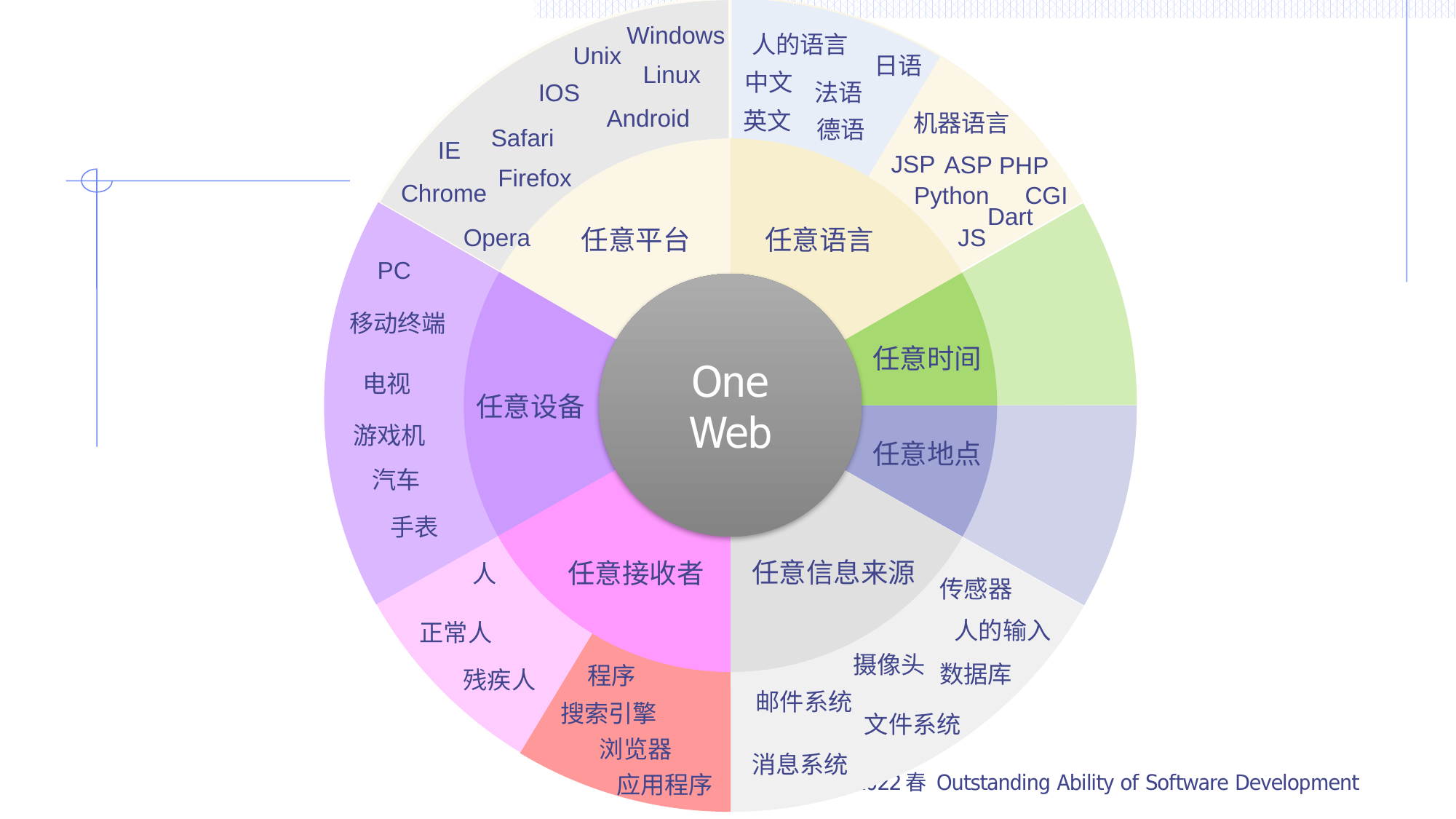

Windows
人的语言
Unix
日语
Linux
中文
IOS
法语
Android
英文
机器语言
德语
Safari
IE

renyi

JSP
ASP
PHP
Firefox
Chrome
CGI
Python
Dart
Opera
JS
任意平台
任意语言
PC
One Web
移动终端
任意时间
电视
任意设备
游戏机
任意地点
汽车
手表
任意信息来源
任意接收者
人
传感器
人的输入
正常人
摄像头
数据库
程序
残疾人
邮件系统
搜索引擎
文件系统
浏览器
消息系统
应用程序